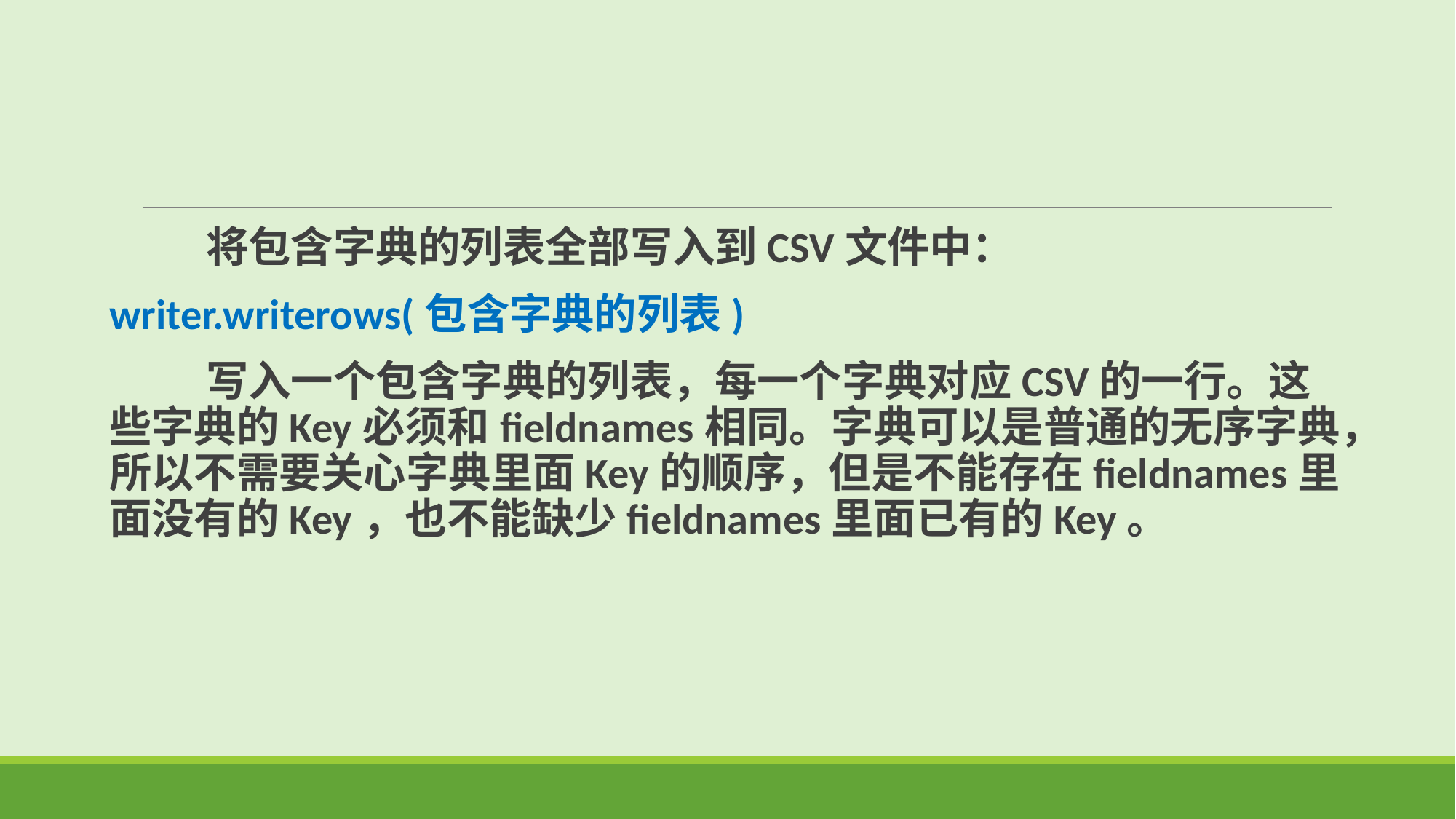

将包含字典的列表全部写入到CSV文件中：
writer.writerows(包含字典的列表)
         写入一个包含字典的列表，每一个字典对应CSV的一行。这些字典的Key必须和fieldnames相同。字典可以是普通的无序字典，所以不需要关心字典里面Key的顺序，但是不能存在fieldnames里面没有的Key，也不能缺少fieldnames里面已有的Key。